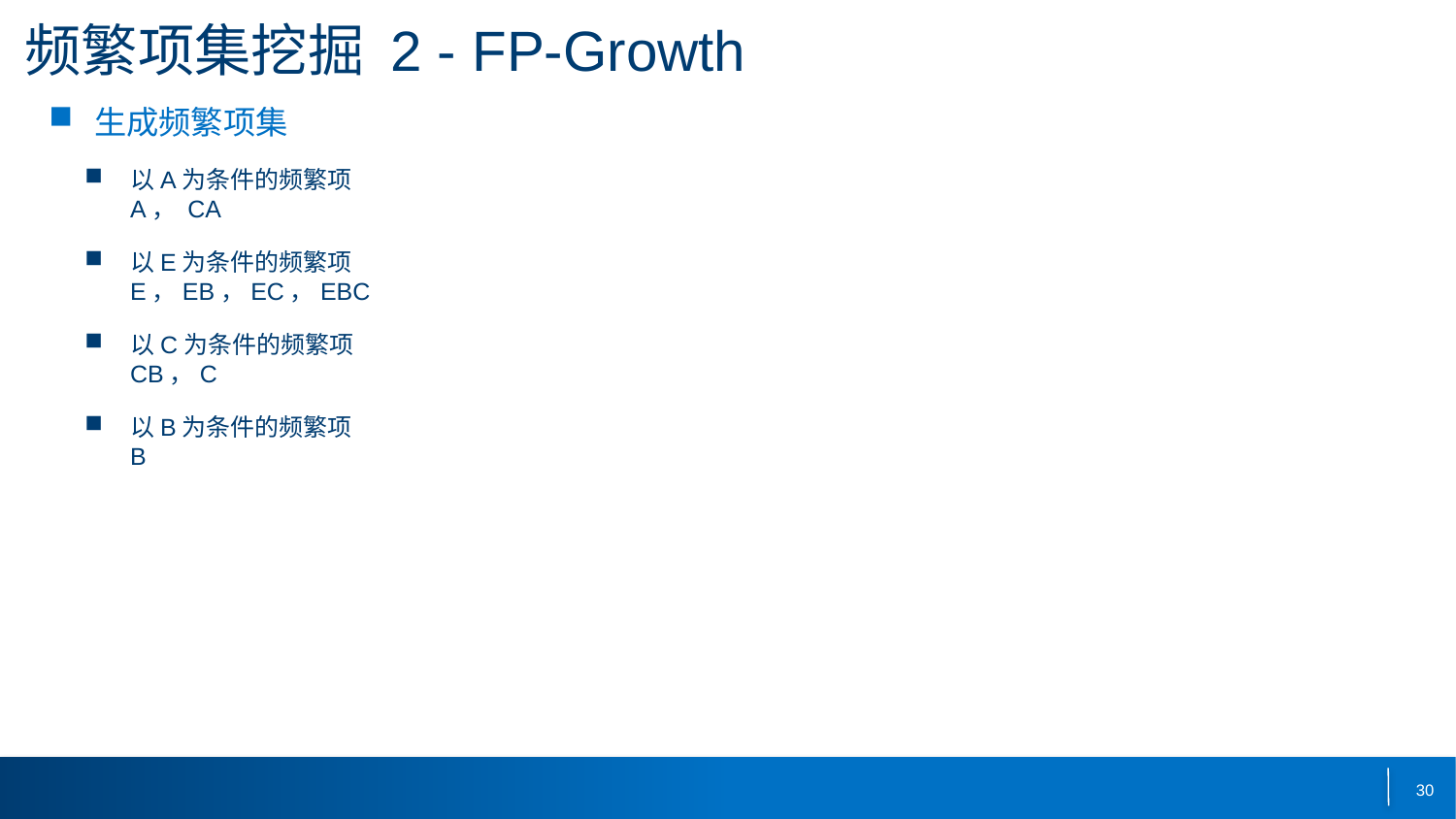

# 频繁项集挖掘 2 - FP-Growth

生成频繁项集
以A为条件的频繁项
A， CA
以E为条件的频繁项
E，EB，EC，EBC
以C为条件的频繁项
CB，C
以B为条件的频繁项
B
30